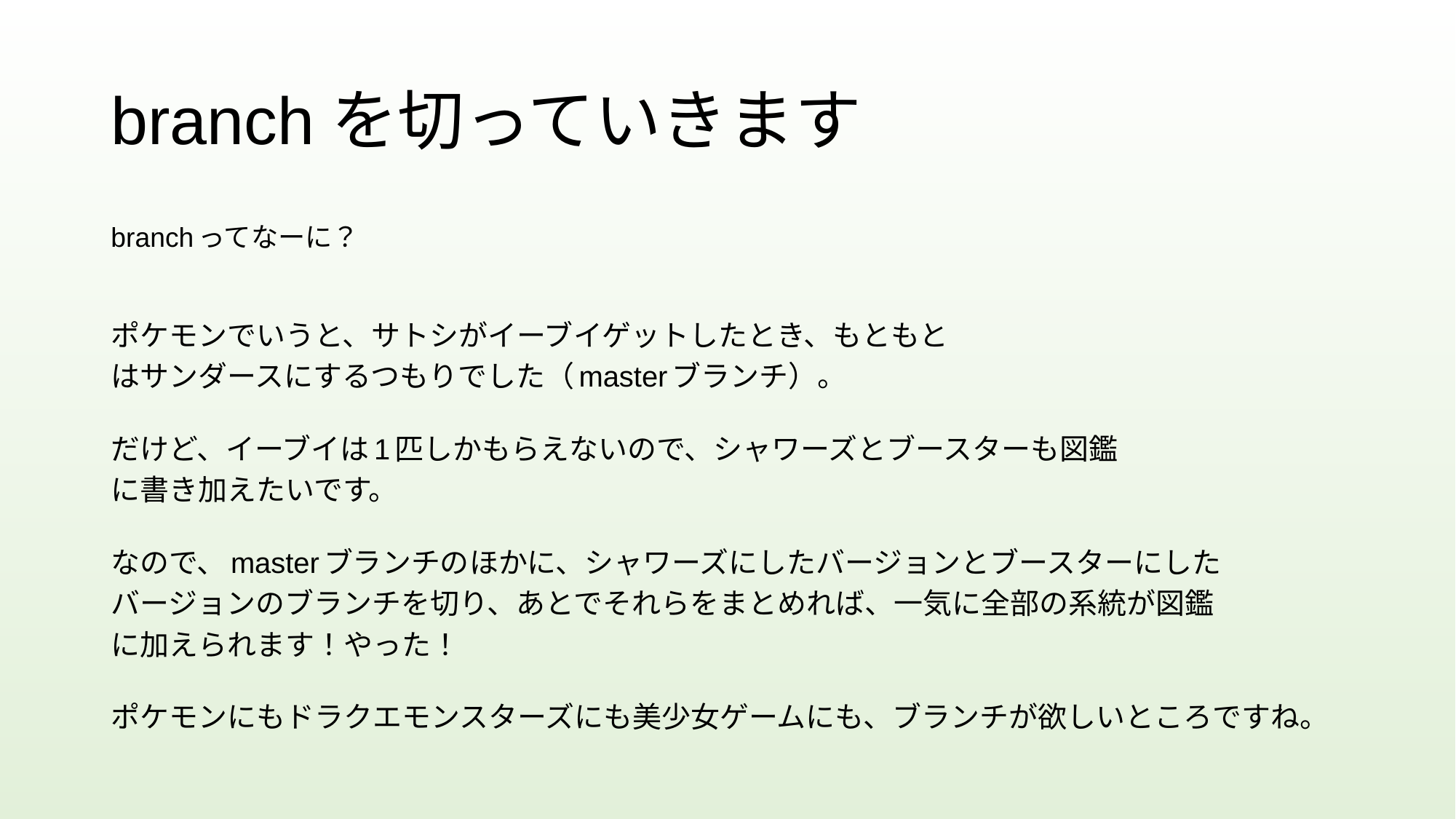

# branchを切っていきます
branchってなーに？
ポケモンでいうと、サトシがイーブイゲットしたとき、もともと
はサンダースにするつもりでした（masterブランチ）。
だけど、イーブイは1匹しかもらえないので、シャワーズとブースターも図鑑
に書き加えたいです。
なので、masterブランチのほかに、シャワーズにしたバージョンとブースターにした
バージョンのブランチを切り、あとでそれらをまとめれば、一気に全部の系統が図鑑
に加えられます！やった！
ポケモンにもドラクエモンスターズにも美少女ゲームにも、ブランチが欲しいところですね。